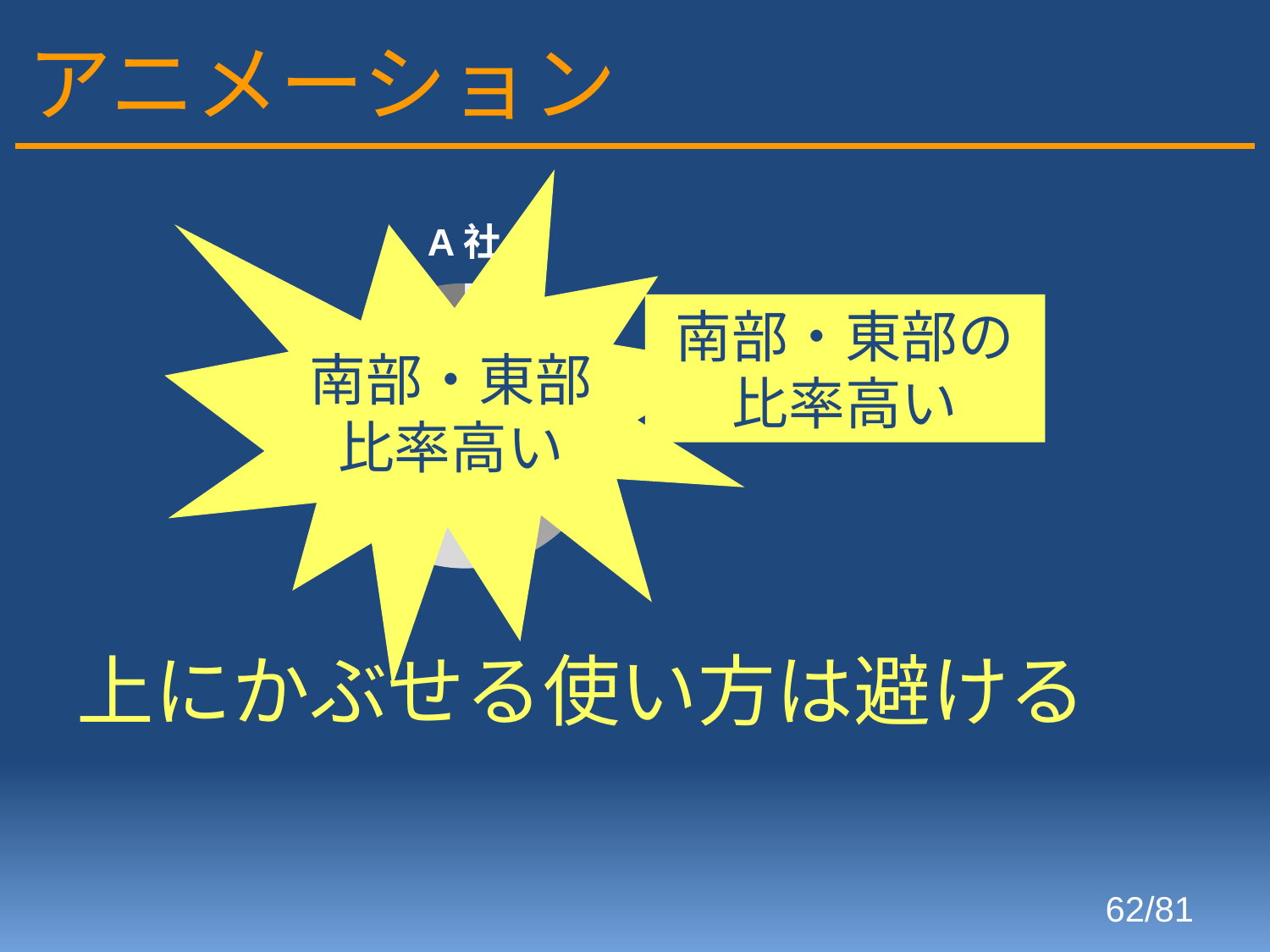

# アニメーション
南部・東部
比率高い

### Chart:

| Category | A社 |
|---|---|
| 北部 | 13.0 |
| 東部 | 35.0 |
| 南部 | 27.0 |
| 西部 | 25.0 |
南部・東部の
比率高い
北部
西部
南部
東部
上にかぶせる使い方は避ける
62/81